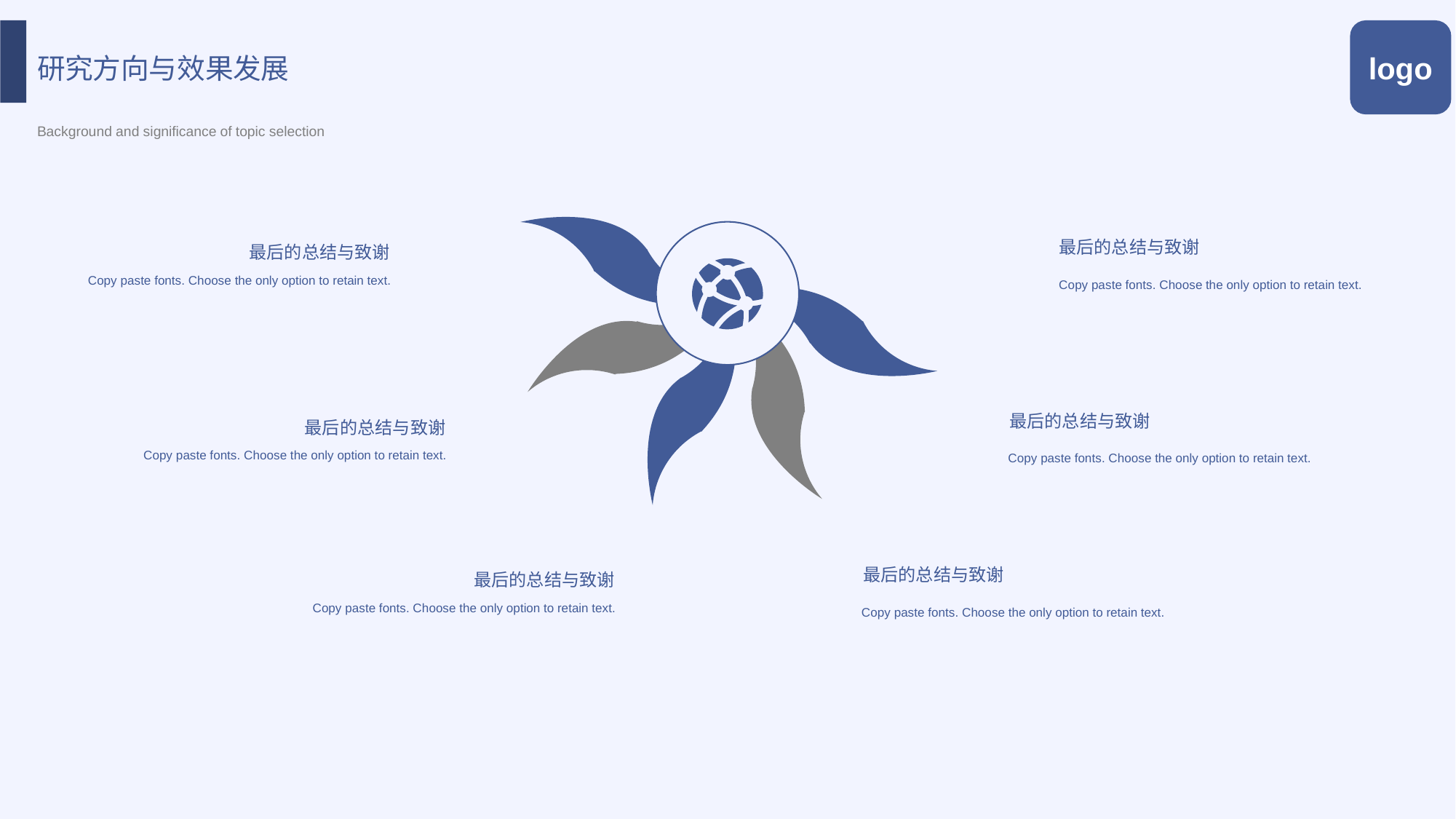

研究方向与效果发展

Background and significance of topic selection
logo

最后的总结与致谢
最后的总结与致谢
Copy paste fonts. Choose the only option to retain text.
Copy paste fonts. Choose the only option to retain text.
最后的总结与致谢
最后的总结与致谢
Copy paste fonts. Choose the only option to retain text.
Copy paste fonts. Choose the only option to retain text.
最后的总结与致谢
最后的总结与致谢
Copy paste fonts. Choose the only option to retain text.
Copy paste fonts. Choose the only option to retain text.